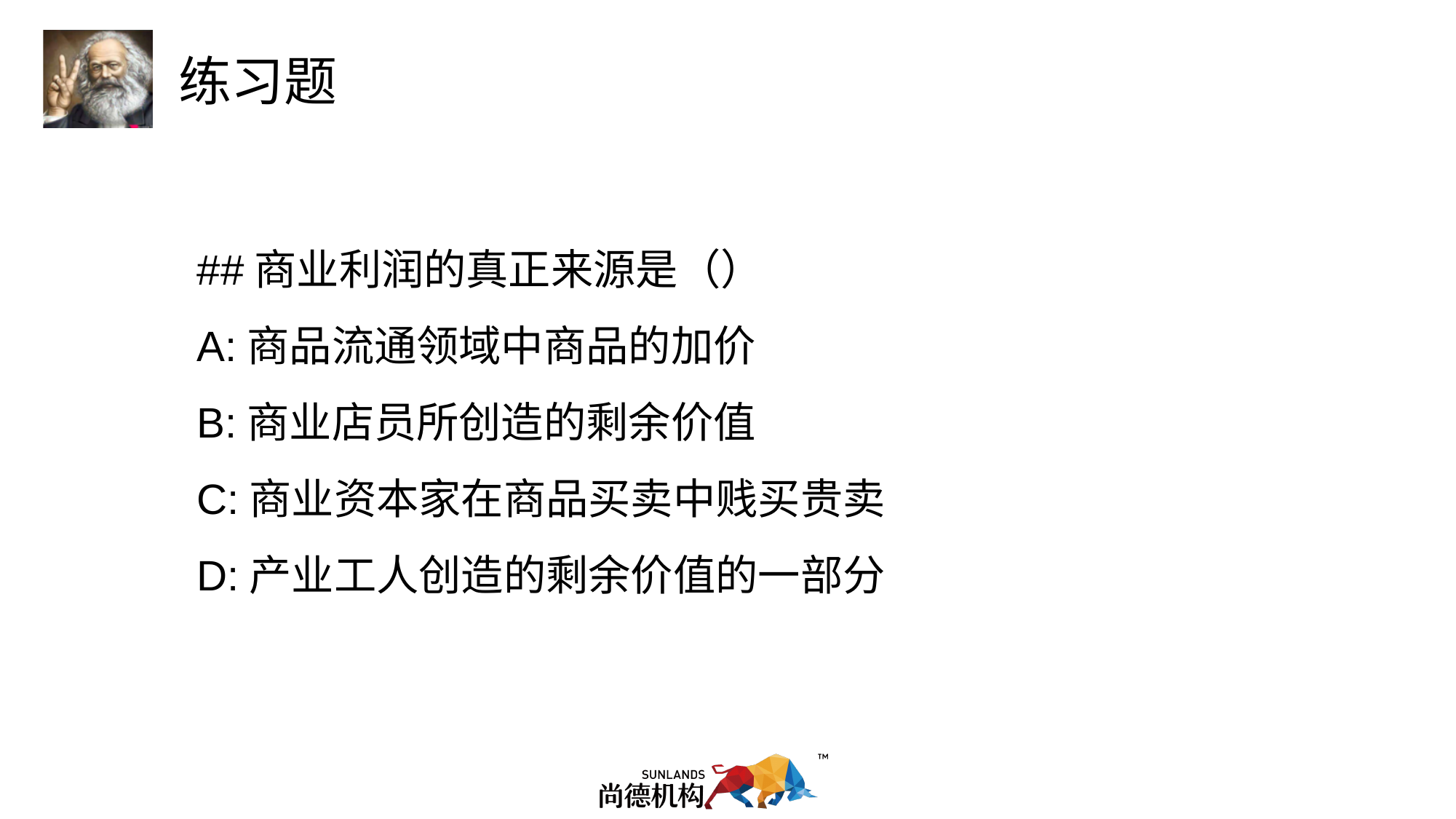

##商业利润的真正来源是（）
A:商品流通领域中商品的加价
B:商业店员所创造的剩余价值
C:商业资本家在商品买卖中贱买贵卖
D:产业工人创造的剩余价值的一部分